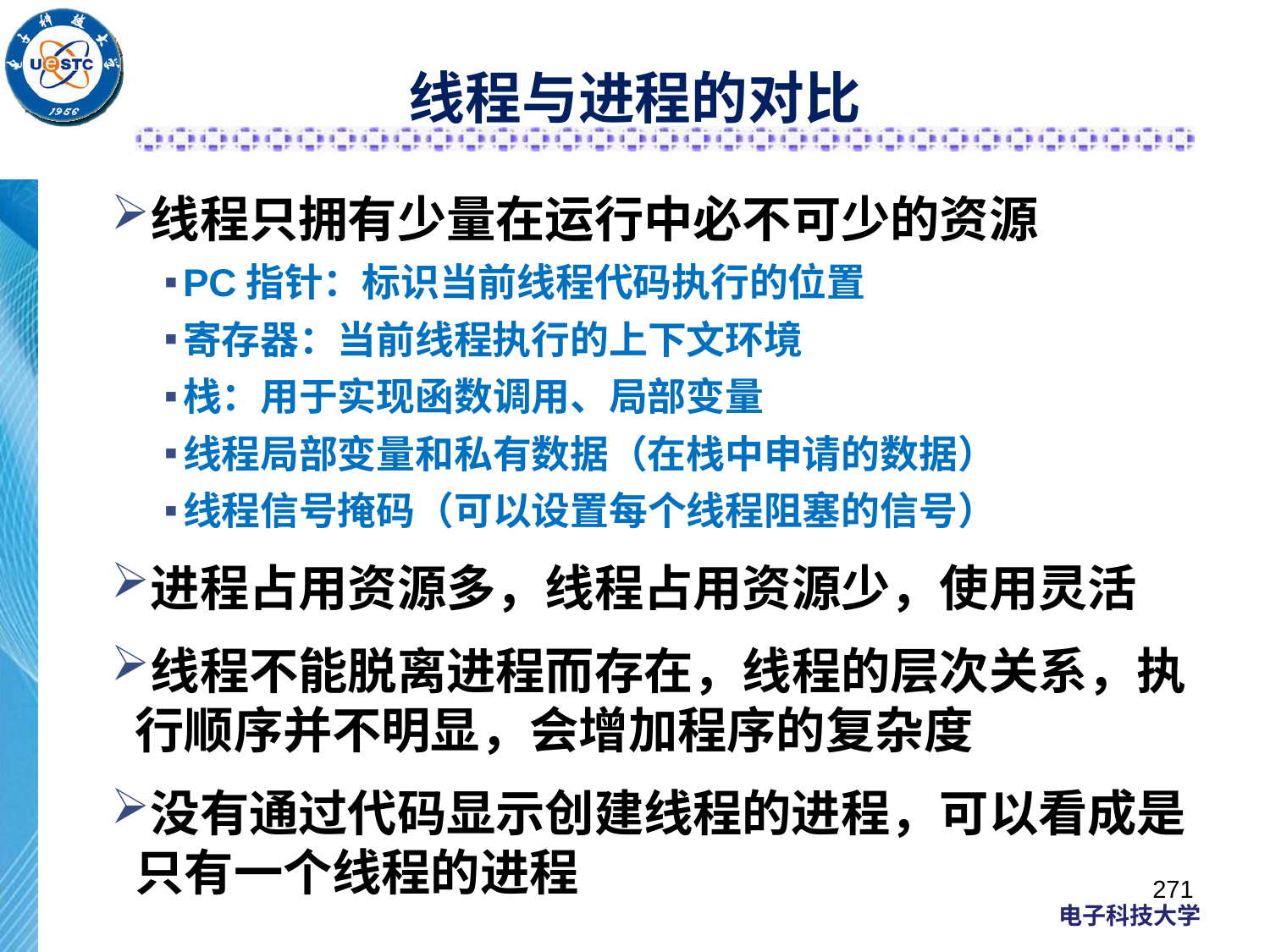

# 线程与进程的对比
线程只拥有少量在运行中必不可少的资源
PC指针：标识当前线程代码执行的位置
寄存器：当前线程执行的上下文环境
栈：用于实现函数调用、局部变量
线程局部变量和私有数据（在栈中申请的数据）
线程信号掩码（可以设置每个线程阻塞的信号）
进程占用资源多，线程占用资源少，使用灵活
线程不能脱离进程而存在，线程的层次关系，执行顺序并不明显，会增加程序的复杂度
没有通过代码显示创建线程的进程，可以看成是只有一个线程的进程

271